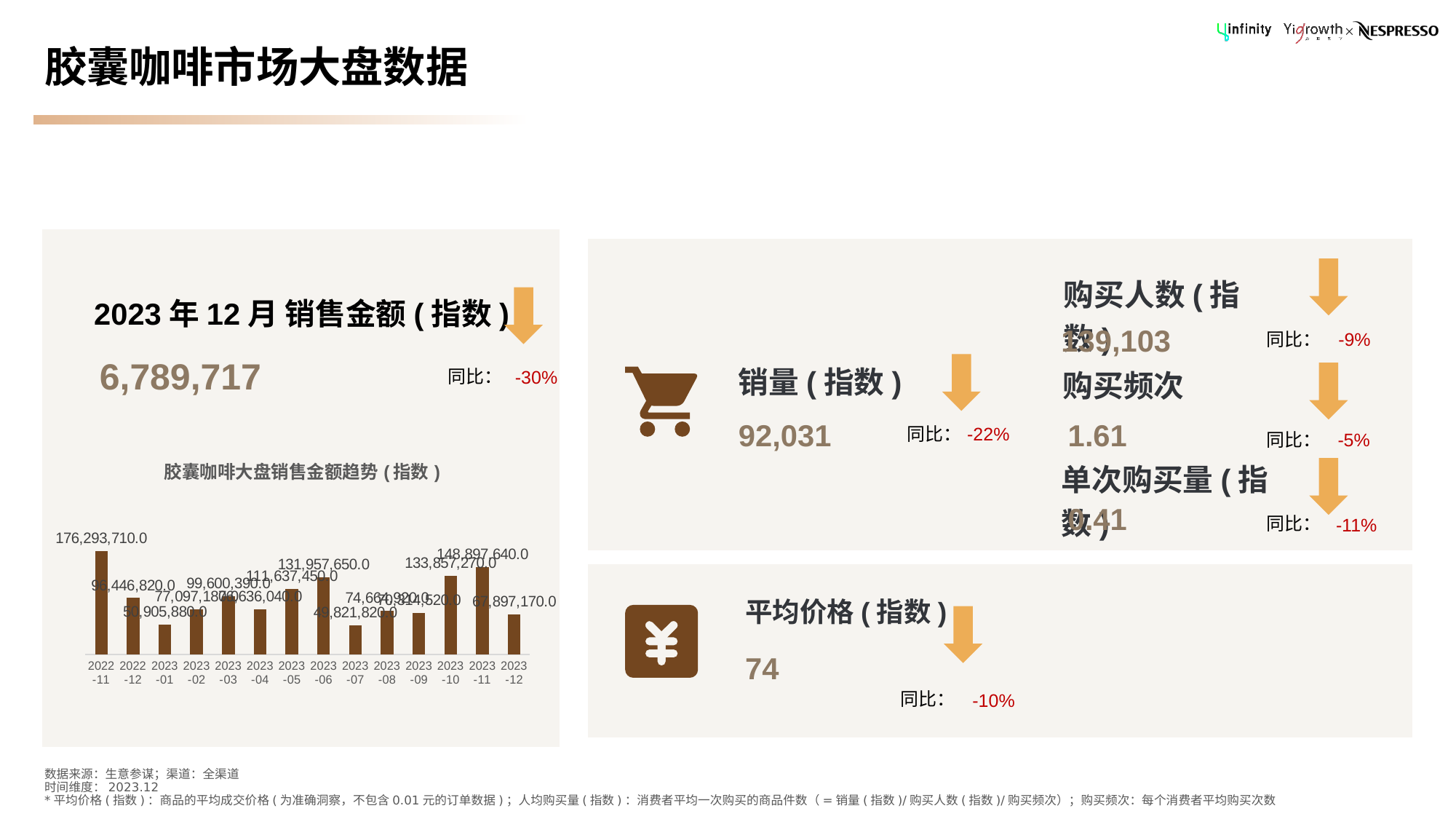

# 胶囊咖啡市场大盘数据

购买人数(指数)
2023年12月 销售金额(指数)

139,103
同比：
-9%
6,789,717
销量(指数)

购买频次
同比：
-30%

1.61
92,031
同比：
-22%
-5%
同比：

### Chart: 胶囊咖啡大盘销售金额趋势(指数)

| Category | 销售金额 |
|---|---|
| 2022-11 | 176293710.0 |
| 2022-12 | 96446820.0 |
| 2023-01 | 50905880.0 |
| 2023-02 | 77097180.0 |
| 2023-03 | 99600390.0 |
| 2023-04 | 76636040.0 |
| 2023-05 | 111637450.0 |
| 2023-06 | 131957650.0 |
| 2023-07 | 49821820.0 |
| 2023-08 | 74664920.0 |
| 2023-09 | 70314520.0 |
| 2023-10 | 133857270.0 |
| 2023-11 | 148897640.0 |
| 2023-12 | 67897170.0 |
单次购买量(指数)

0.41
同比：
-11%

平均价格(指数)

74
同比：
-10%
数据来源：生意参谋；渠道：全渠道
时间维度：2023.12
*平均价格(指数)：商品的平均成交价格(为准确洞察，不包含0.01元的订单数据)；人均购买量(指数)：消费者平均一次购买的商品件数（=销量(指数)/购买人数(指数)/购买频次）；购买频次：每个消费者平均购买次数